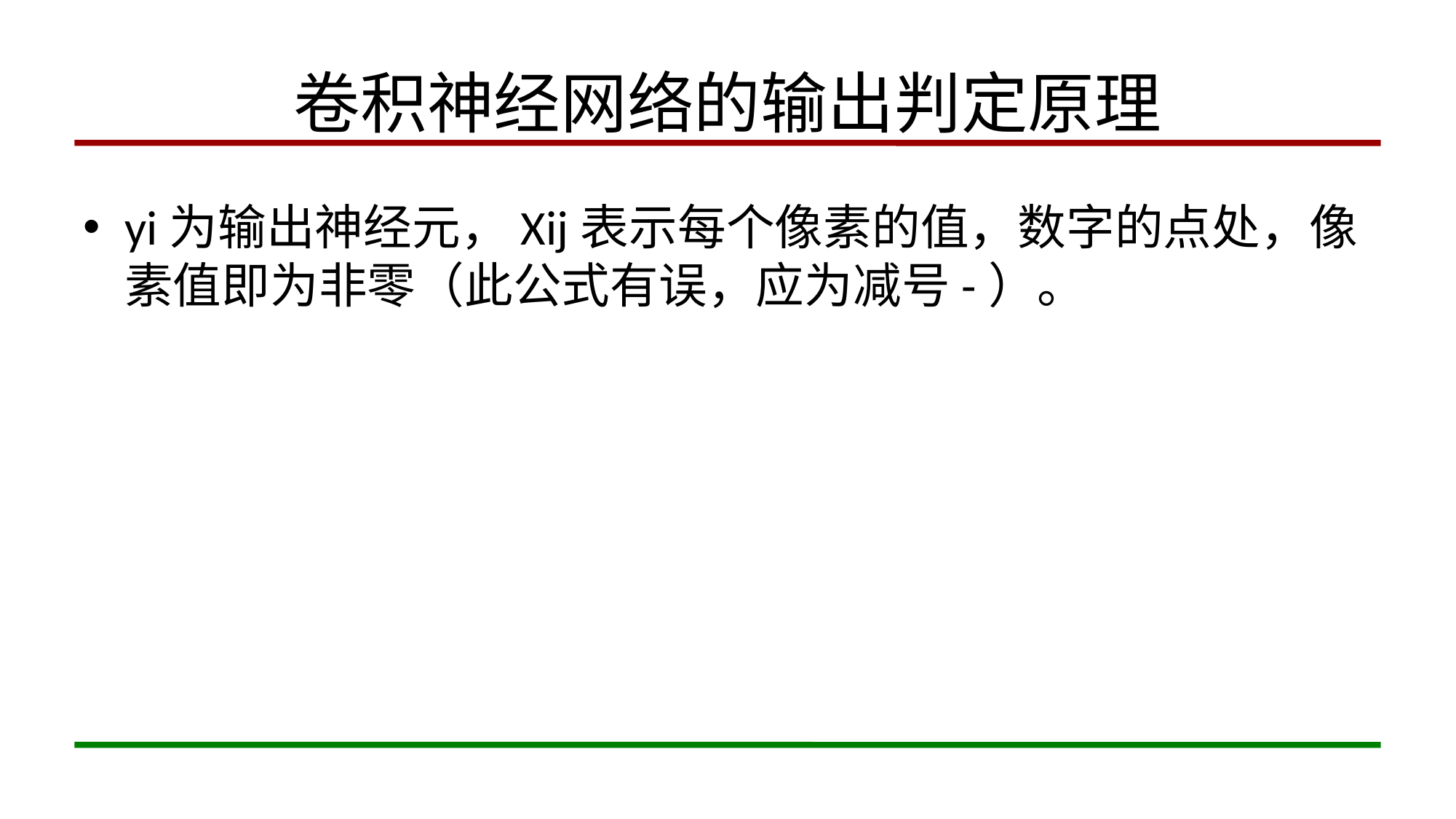

# 卷积神经网络的输出判定原理
yi为输出神经元，Xij表示每个像素的值，数字的点处，像素值即为非零（此公式有误，应为减号-）。